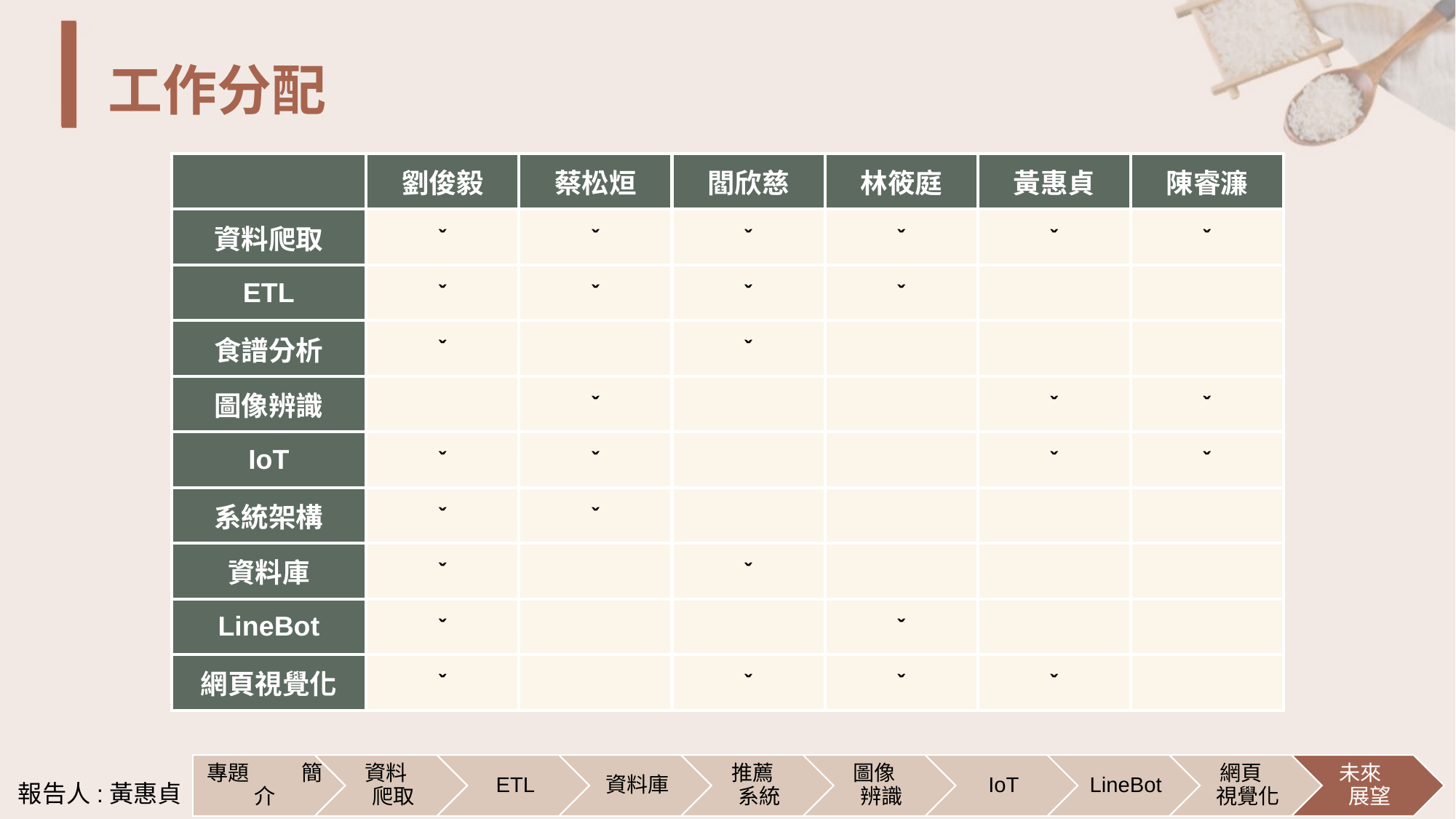

# 工作分配
|  | 劉俊毅 | 蔡松烜 | 閻欣慈 | 林筱庭 | 黃惠貞 | 陳睿濂 |
| --- | --- | --- | --- | --- | --- | --- |
| 資料爬取 | ˇ | ˇ | ˇ | ˇ | ˇ | ˇ |
| ETL | ˇ | ˇ | ˇ | ˇ |  |  |
| 食譜分析 | ˇ |  | ˇ |  |  |  |
| 圖像辨識 |  | ˇ |  |  | ˇ | ˇ |
| IoT | ˇ | ˇ |  |  | ˇ | ˇ |
| 系統架構 | ˇ | ˇ |  |  |  |  |
| 資料庫 | ˇ |  | ˇ |  |  |  |
| LineBot | ˇ |  |  | ˇ |  |  |
| 網頁視覺化 | ˇ |  | ˇ | ˇ | ˇ |  |
專題           簡介
資料    爬取
ETL
資料庫
推薦    系統
圖像    辨識
IoT
LineBot
網頁    視覺化
未來     展望
報告人:黃惠貞